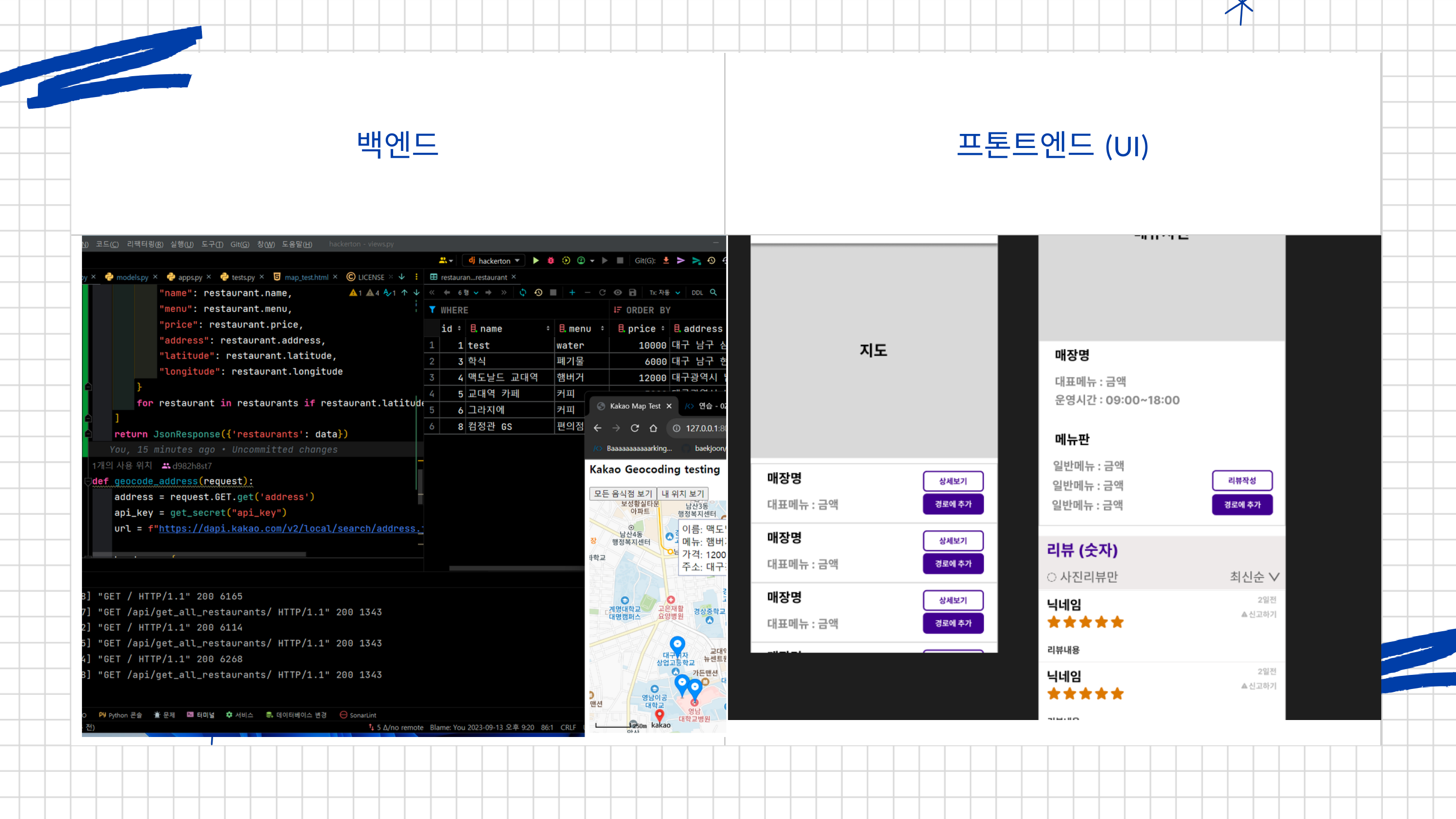

| 백엔드 | 프톤트엔드(UI) |
| --- | --- |
| 경쟁업체에는 없는 당사만의 고유한 가치에는 어떤 것이 있나요? 회사의 가장 강력한 자산은 무엇인가요? | 회사에 영향을 미칠 수 있는 내부적인 힘은 무엇인가요? 비즈니스의 어떤 분야를 강화해야 하나요? |